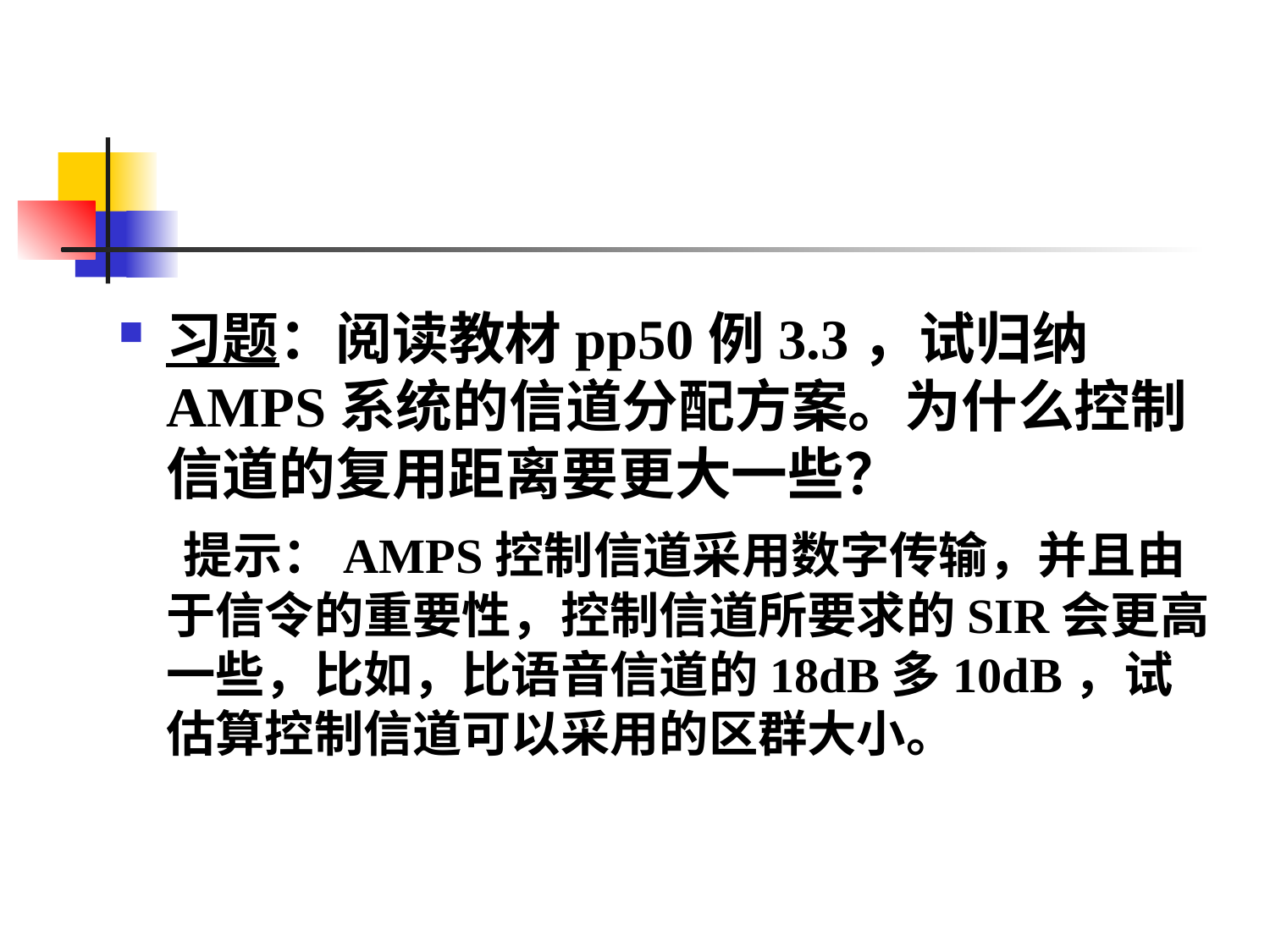

习题：阅读教材pp50例3.3，试归纳AMPS系统的信道分配方案。为什么控制信道的复用距离要更大一些？
    提示：AMPS控制信道采用数字传输，并且由于信令的重要性，控制信道所要求的SIR会更高一些，比如，比语音信道的18dB多10dB，试估算控制信道可以采用的区群大小。